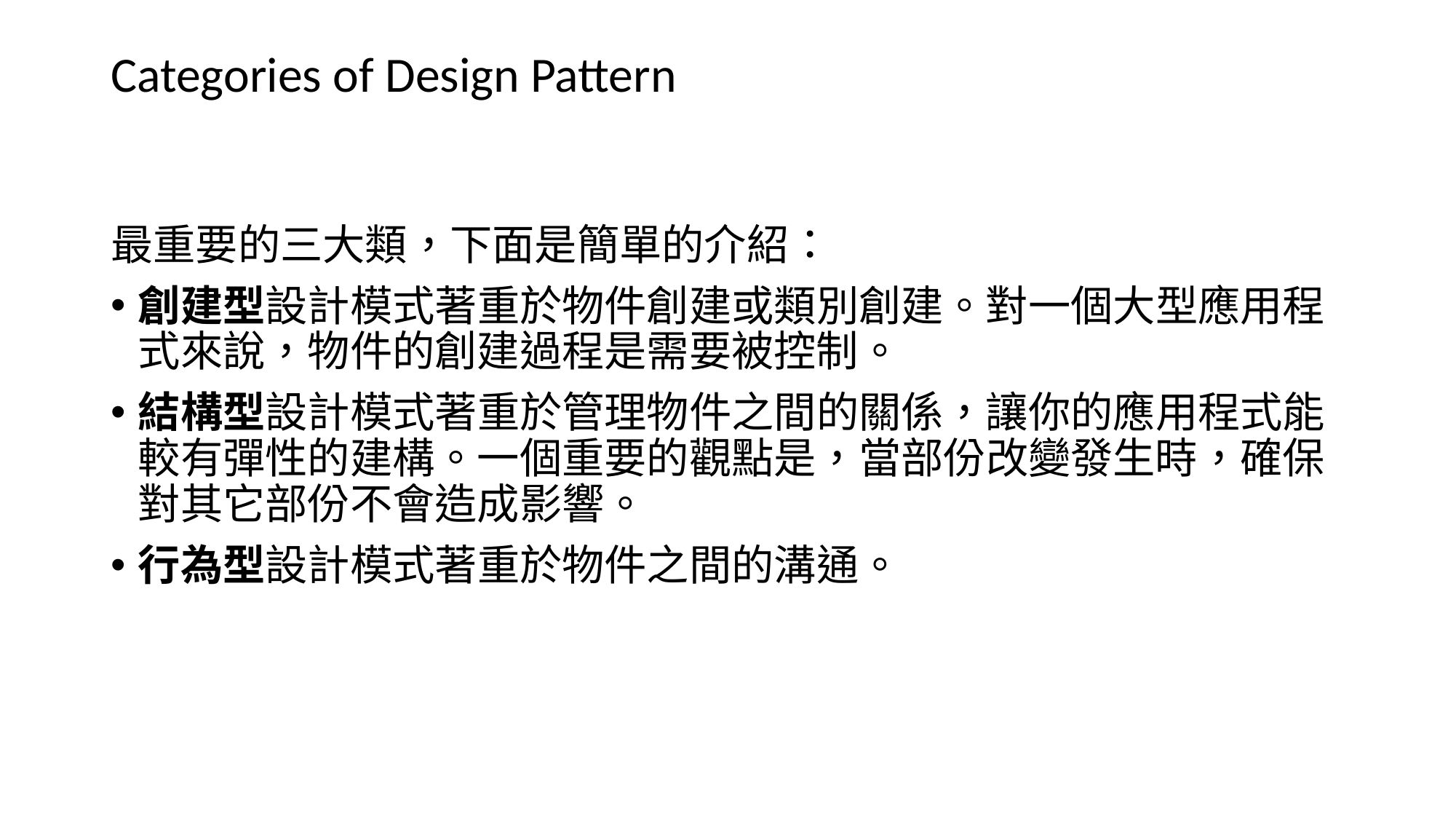

# Categories of Design Pattern
最重要的三大類，下面是簡單的介紹：
創建型設計模式著重於物件創建或類別創建。對一個大型應用程式來說，物件的創建過程是需要被控制。
結構型設計模式著重於管理物件之間的關係，讓你的應用程式能較有彈性的建構。一個重要的觀點是，當部份改變發生時，確保對其它部份不會造成影響。
行為型設計模式著重於物件之間的溝通。